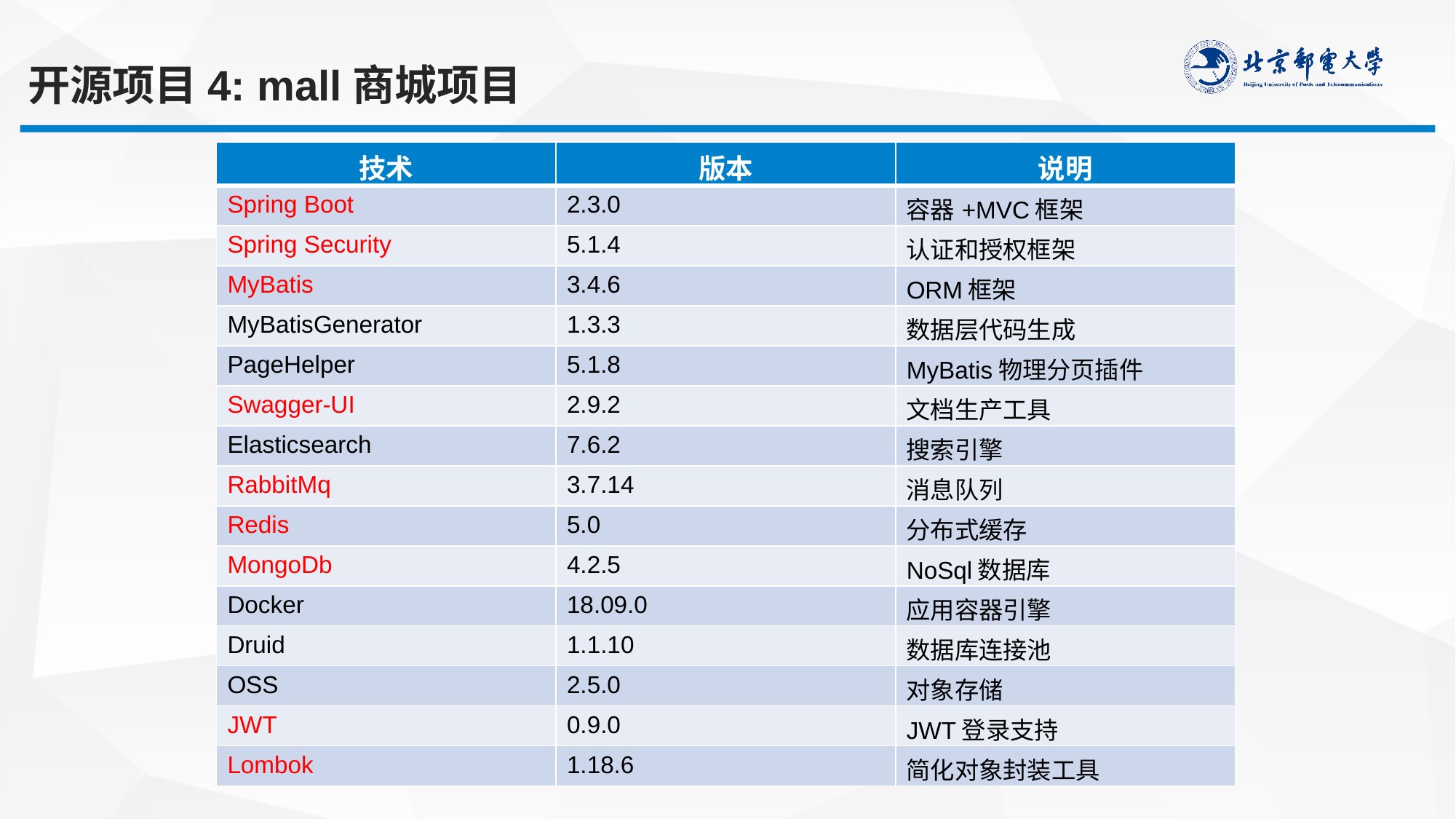

开源项目4: mall商城项目

| 技术 | 版本 | 说明 |
| --- | --- | --- |
| Spring Boot | 2.3.0 | 容器+MVC框架 |
| Spring Security | 5.1.4 | 认证和授权框架 |
| MyBatis | 3.4.6 | ORM框架 |
| MyBatisGenerator | 1.3.3 | 数据层代码生成 |
| PageHelper | 5.1.8 | MyBatis物理分页插件 |
| Swagger-UI | 2.9.2 | 文档生产工具 |
| Elasticsearch | 7.6.2 | 搜索引擎 |
| RabbitMq | 3.7.14 | 消息队列 |
| Redis | 5.0 | 分布式缓存 |
| MongoDb | 4.2.5 | NoSql数据库 |
| Docker | 18.09.0 | 应用容器引擎 |
| Druid | 1.1.10 | 数据库连接池 |
| OSS | 2.5.0 | 对象存储 |
| JWT | 0.9.0 | JWT登录支持 |
| Lombok | 1.18.6 | 简化对象封装工具 |